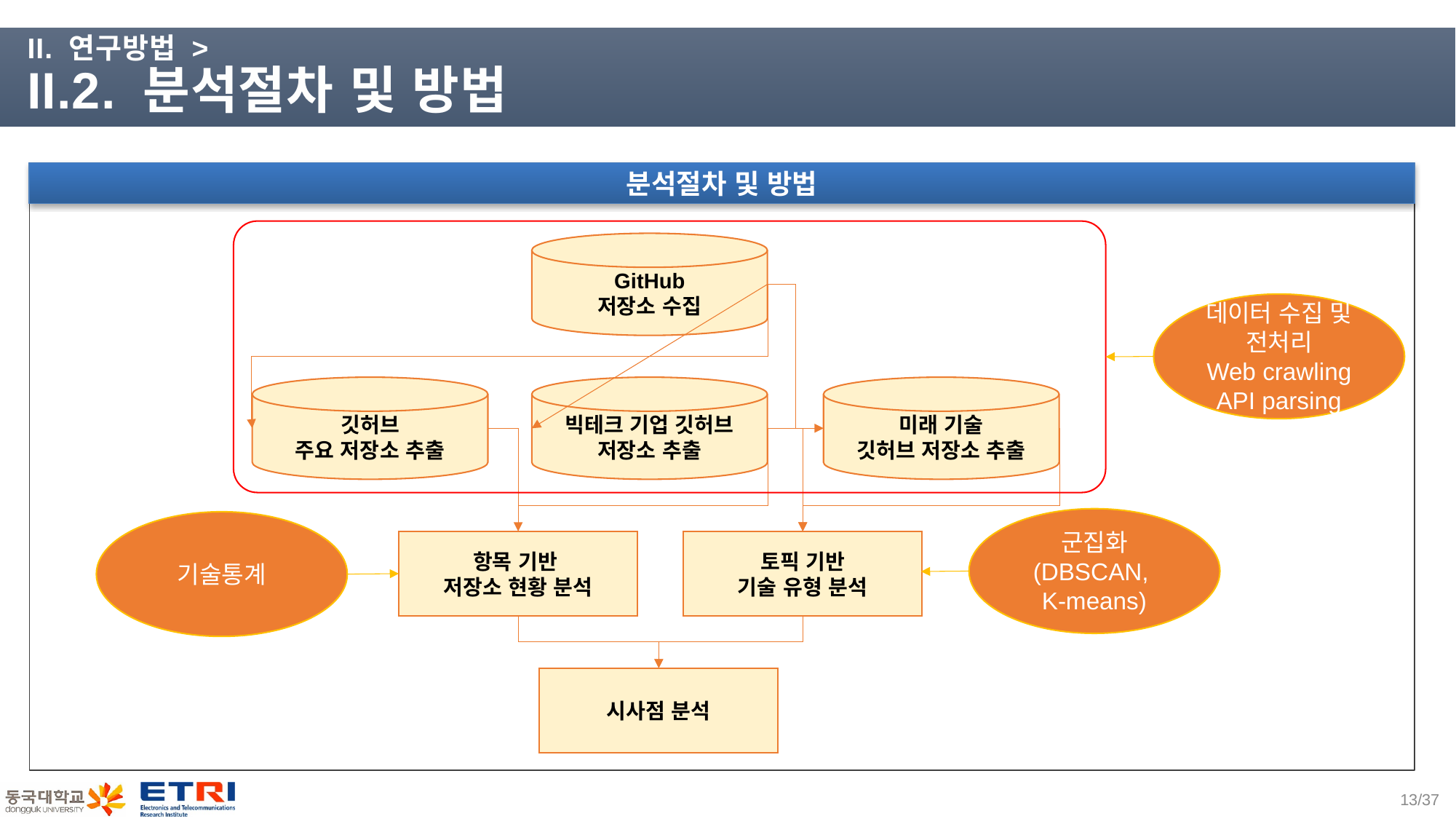

# II. 연구방법 > II.2. 분석절차 및 방법
분석절차 및 방법

GitHub
저장소 수집
데이터 수집 및 전처리
Web crawling
API parsing
깃허브
주요 저장소 추출
빅테크 기업 깃허브 저장소 추출
미래 기술
깃허브 저장소 추출
군집화
(DBSCAN,
K-means)
기술통계
항목 기반
저장소 현황 분석
토픽 기반
기술 유형 분석
시사점 분석
13/37